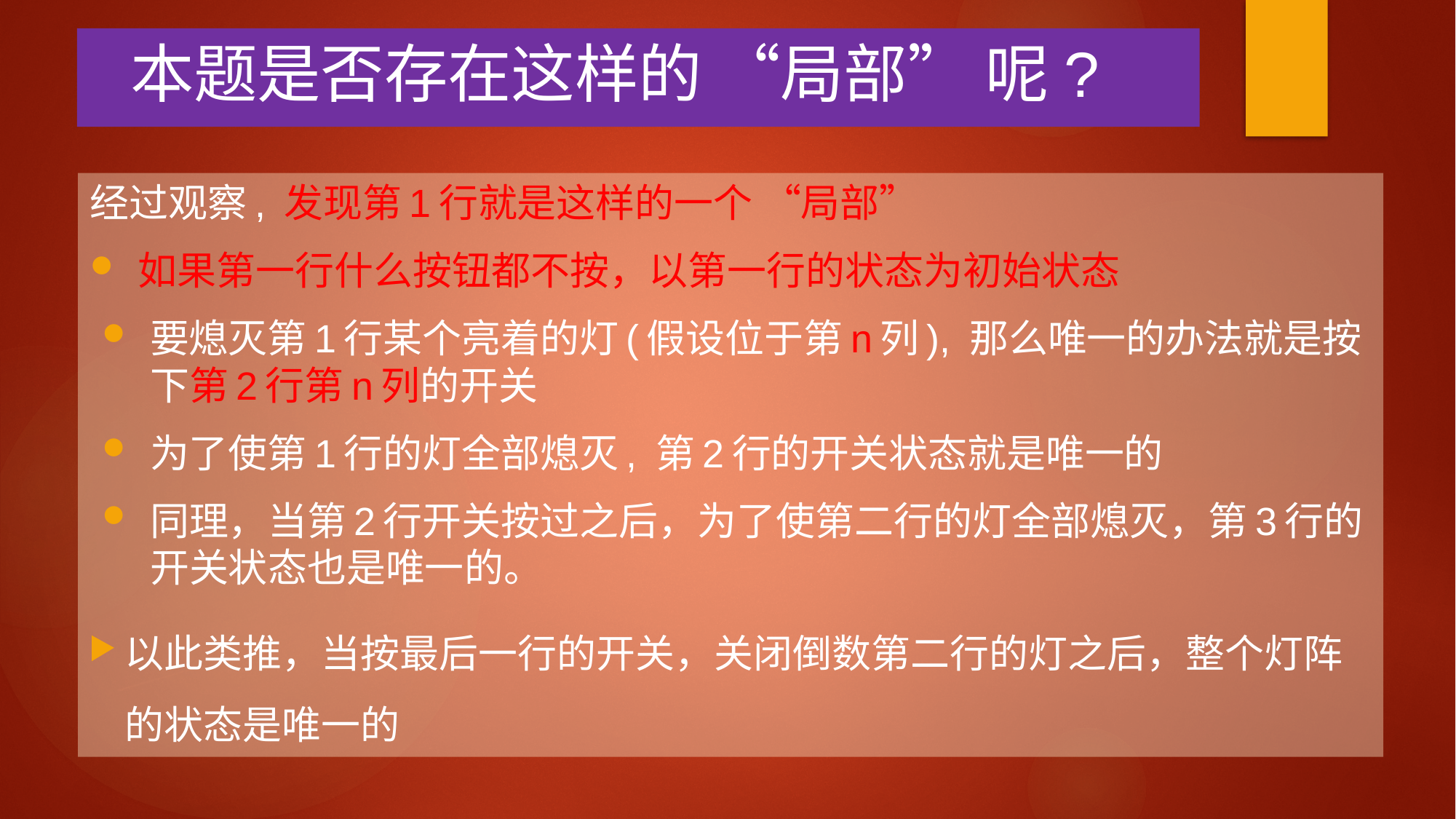

# 本题是否存在这样的 “局部” 呢?
经过观察, 发现第1行就是这样的一个 “局部”
如果第一行什么按钮都不按，以第一行的状态为初始状态
要熄灭第1行某个亮着的灯(假设位于第n列), 那么唯一的办法就是按下第2行第n列的开关
为了使第1行的灯全部熄灭, 第2行的开关状态就是唯一的
同理，当第2行开关按过之后，为了使第二行的灯全部熄灭，第3行的开关状态也是唯一的。
以此类推，当按最后一行的开关，关闭倒数第二行的灯之后，整个灯阵的状态是唯一的